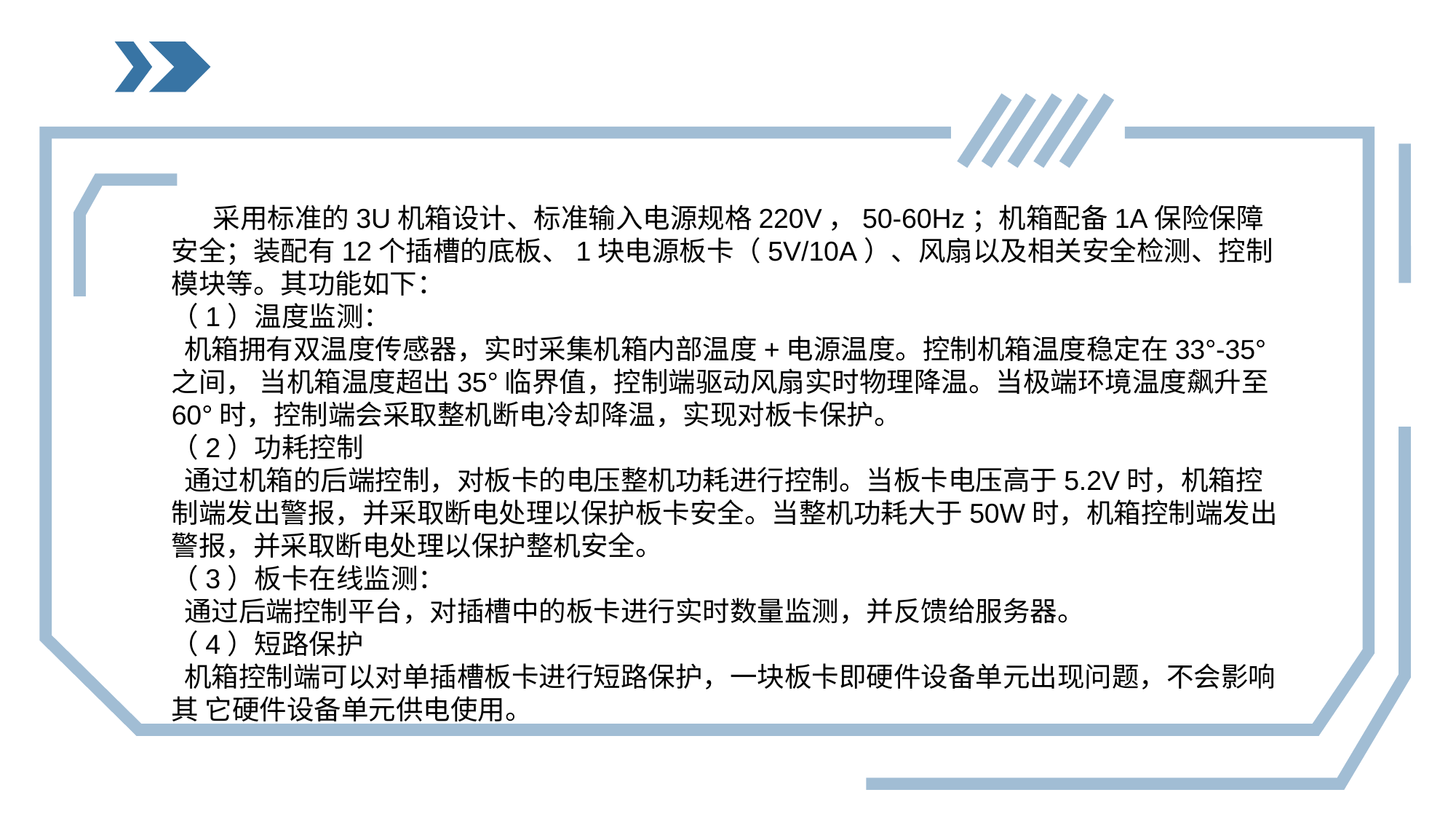

采用标准的3U机箱设计、标准输入电源规格220V，50-60Hz；机箱配备1A保险保障安全；装配有12个插槽的底板、1块电源板卡（5V/10A）、风扇以及相关安全检测、控制模块等。其功能如下：
（1）温度监测：
 机箱拥有双温度传感器，实时采集机箱内部温度+电源温度。控制机箱温度稳定在33°-35°之间， 当机箱温度超出35°临界值，控制端驱动风扇实时物理降温。当极端环境温度飙升至60°时，控制端会采取整机断电冷却降温，实现对板卡保护。
（2）功耗控制
 通过机箱的后端控制，对板卡的电压整机功耗进行控制。当板卡电压高于5.2V时，机箱控制端发出警报，并采取断电处理以保护板卡安全。当整机功耗大于50W时，机箱控制端发出警报，并采取断电处理以保护整机安全。
（3）板卡在线监测：
 通过后端控制平台，对插槽中的板卡进行实时数量监测，并反馈给服务器。
（4）短路保护
 机箱控制端可以对单插槽板卡进行短路保护，一块板卡即硬件设备单元出现问题，不会影响其 它硬件设备单元供电使用。